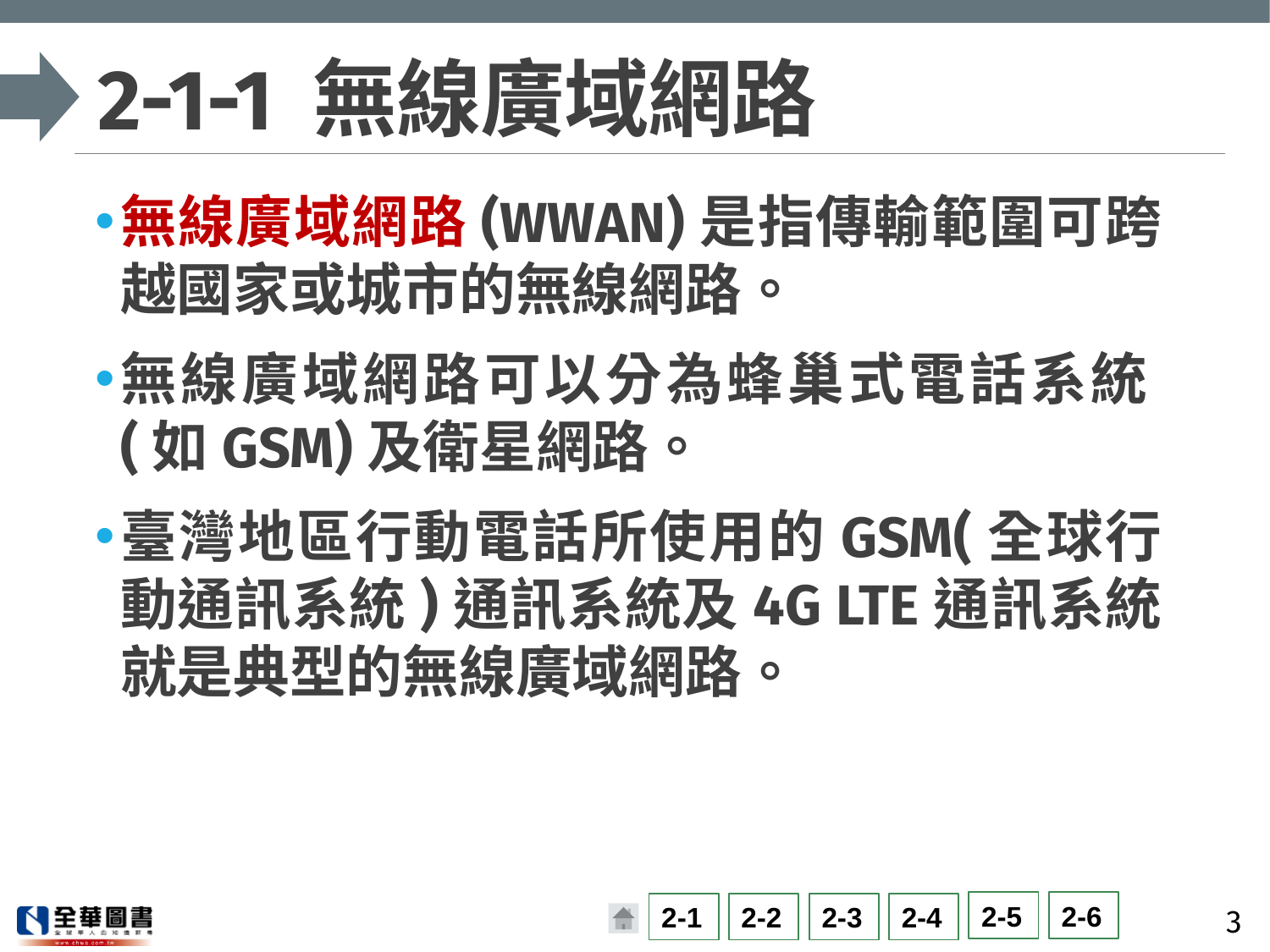

# 2-1-1 無線廣域網路
無線廣域網路(WWAN)是指傳輸範圍可跨越國家或城市的無線網路。
無線廣域網路可以分為蜂巢式電話系統(如GSM)及衛星網路。
臺灣地區行動電話所使用的GSM(全球行動通訊系統)通訊系統及4G LTE通訊系統就是典型的無線廣域網路。
3